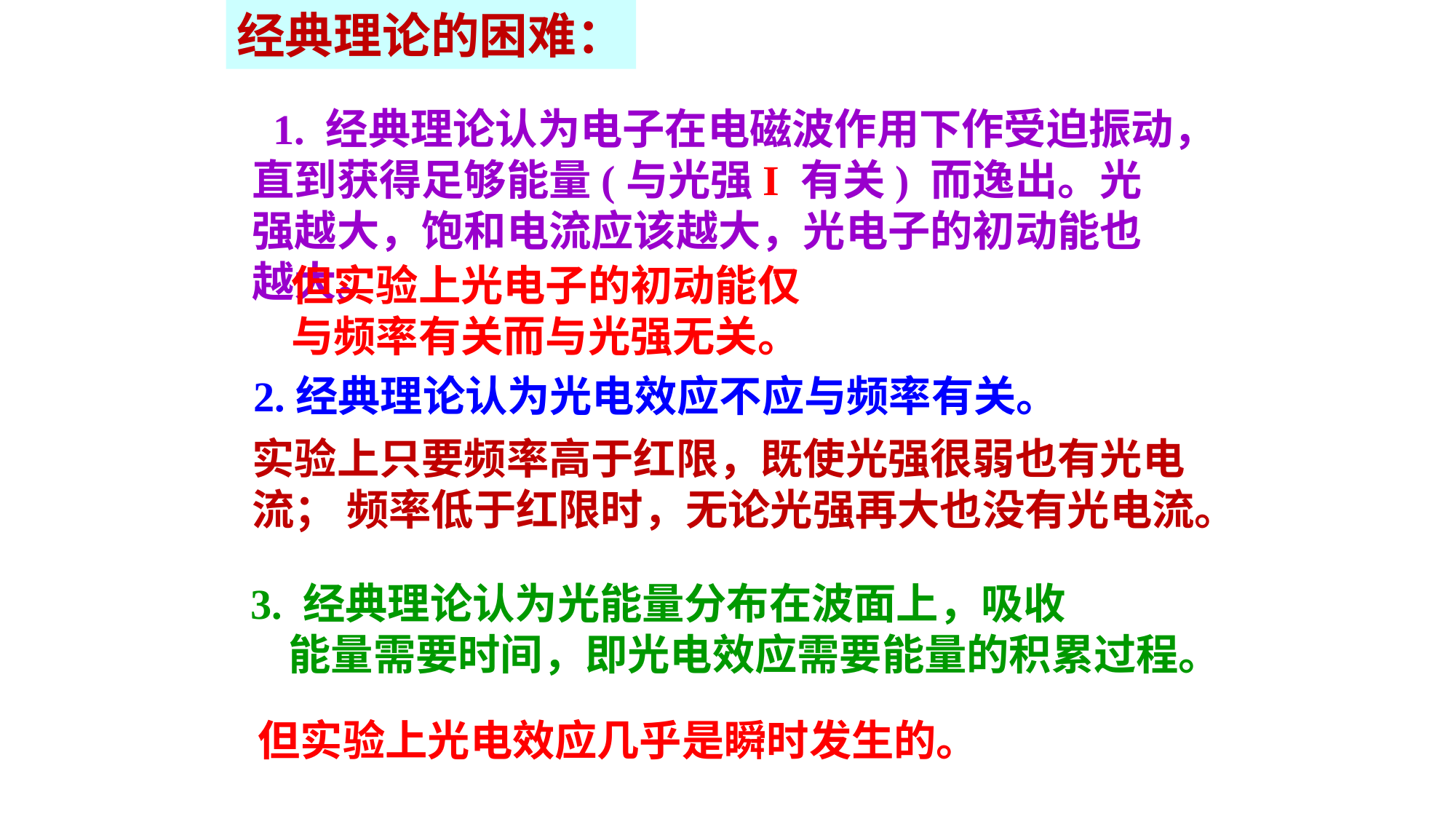

经典理论的困难：
  1. 经典理论认为电子在电磁波作用下作受迫振动，直到获得足够能量(与光强I 有关) 而逸出。光强越大，饱和电流应该越大，光电子的初动能也越大。
但实验上光电子的初动能仅与频率有关而与光强无关。
2.经典理论认为光电效应不应与频率有关。
实验上只要频率高于红限，既使光强很弱也有光电流； 频率低于红限时，无论光强再大也没有光电流。

 3. 经典理论认为光能量分布在波面上，吸收
    能量需要时间，即光电效应需要能量的积累过程。
但实验上光电效应几乎是瞬时发生的。